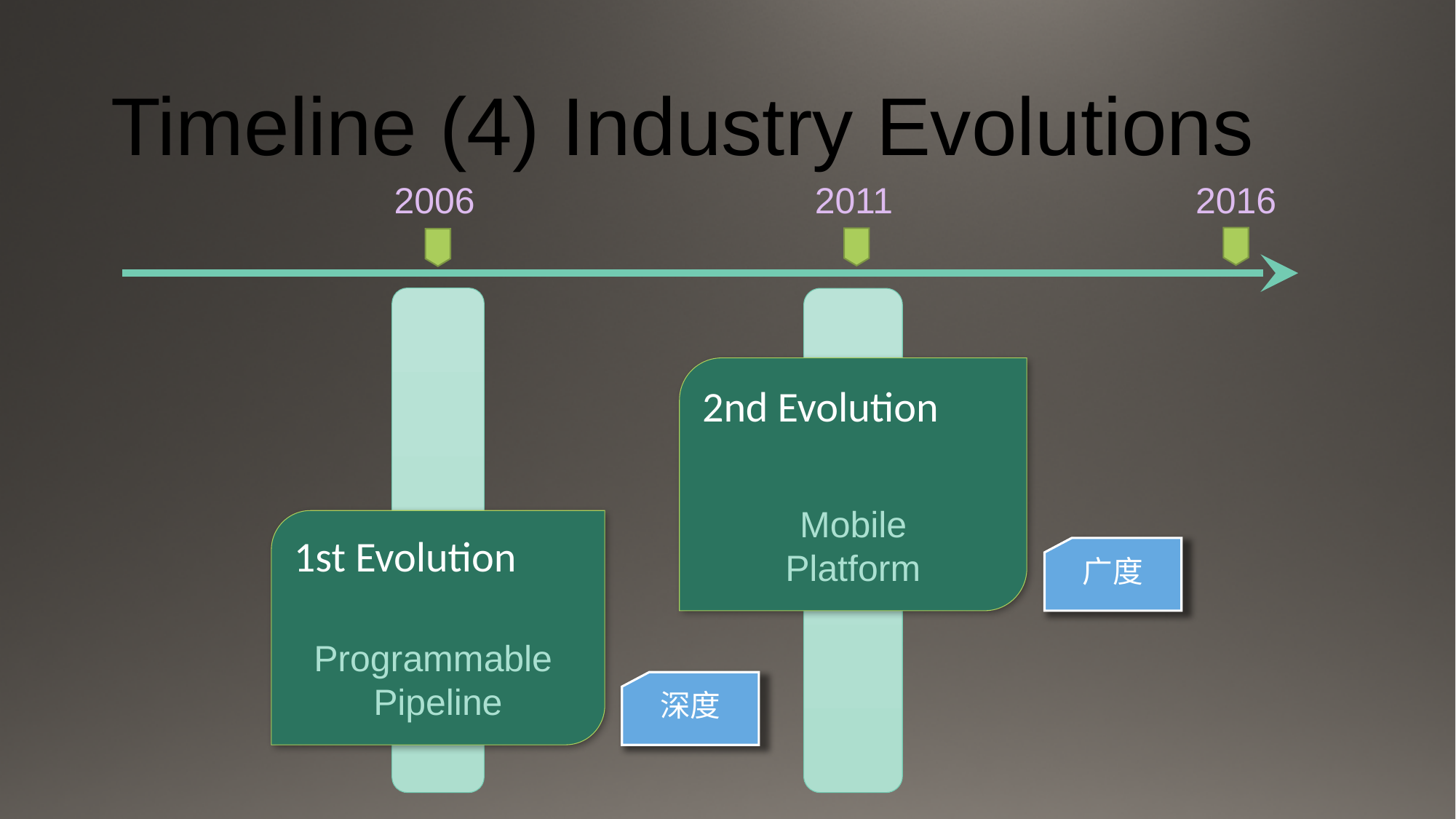

# Timeline (4) Industry Evolutions
2011
2016
2006

2nd Evolution
Mobile
Platform

1st Evolution
广度
Programmable
Pipeline
深度